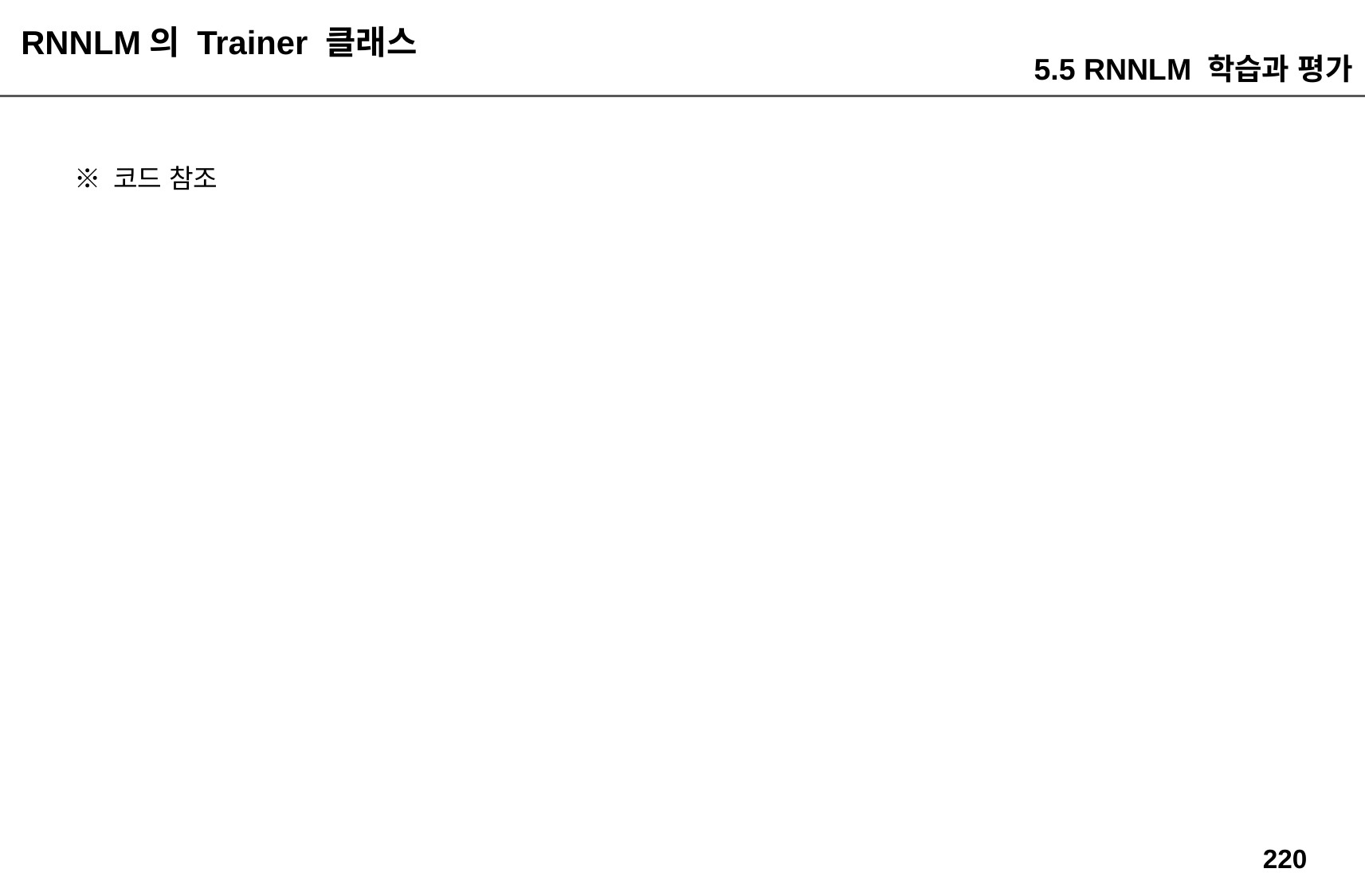

RNNLM의 Trainer 클래스
5.5 RNNLM 학습과 평가
※ 코드 참조